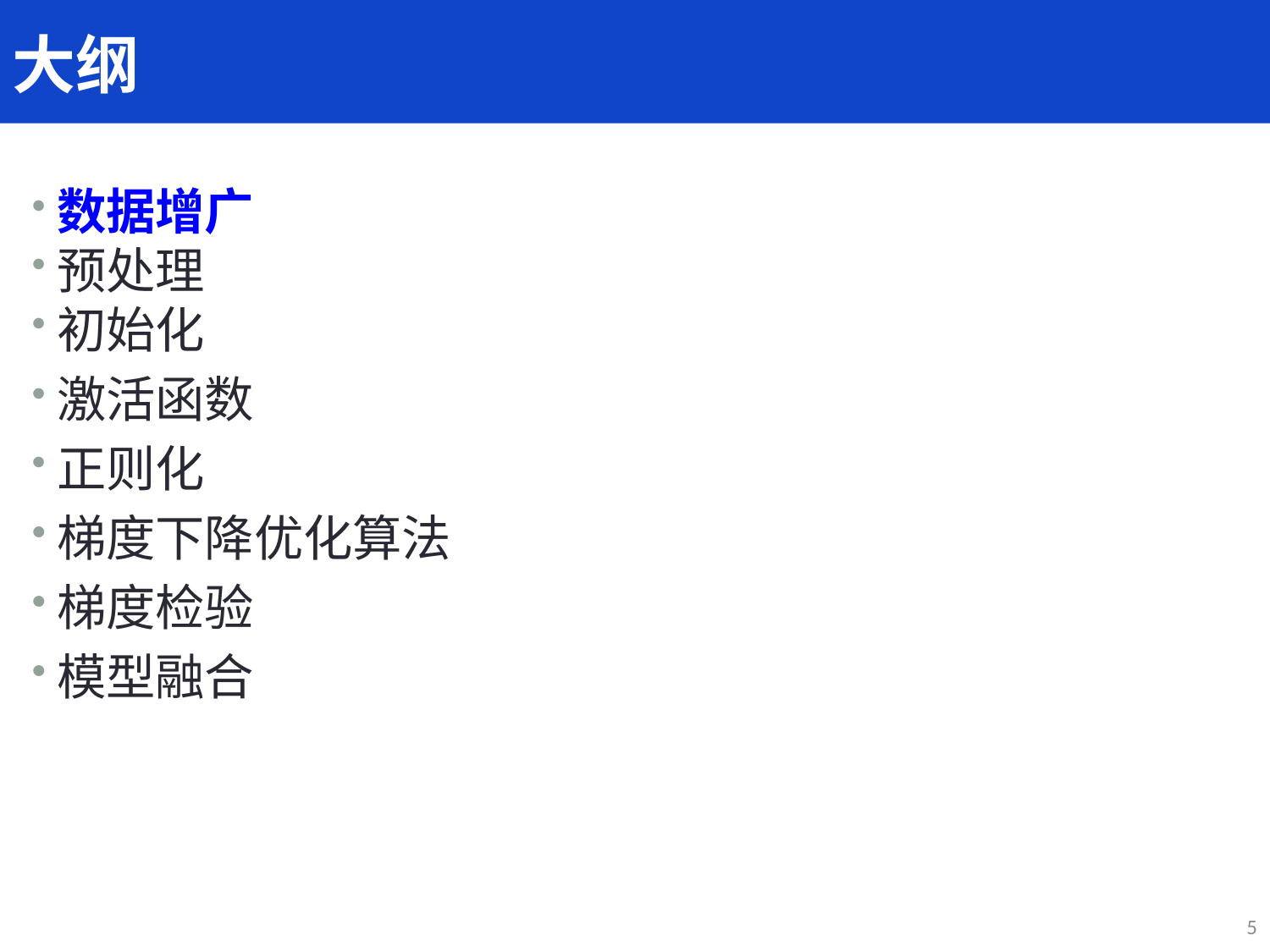

大纲
数据增广
预处理
初始化
激活函数
正则化
梯度下降优化算法
梯度检验
模型融合
5